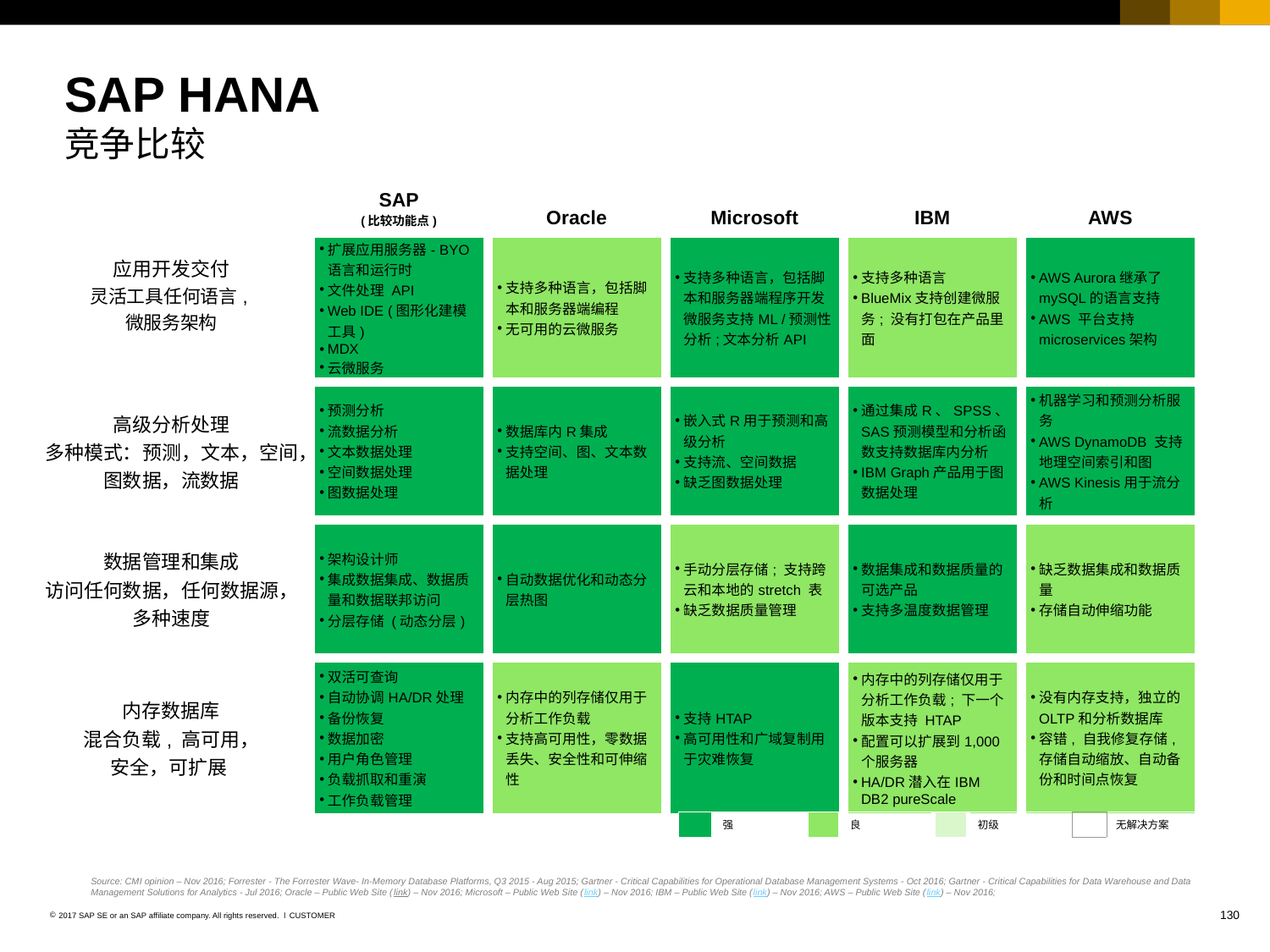

# SAP HANA 竞争比较
|  | SAP (比较功能点) | Oracle | Microsoft | IBM | AWS |
| --- | --- | --- | --- | --- | --- |
| 应用开发交付 灵活工具任何语言, 微服务架构 | 扩展应用服务器- BYO语言和运行时 文件处理 API Web IDE (图形化建模工具) MDX 云微服务 | 支持多种语言，包括脚本和服务器端编程 无可用的云微服务 | 支持多种语言，包括脚本和服务器端程序开发微服务支持ML /预测性分析;文本分析API | 支持多种语言 BlueMix支持创建微服务; 没有打包在产品里面 | AWS Aurora继承了mySQL的语言支持 AWS 平台支持microservices架构 |
| 高级分析处理 多种模式：预测，文本，空间，图数据，流数据 | 预测分析 流数据分析 文本数据处理 空间数据处理 图数据处理 | 数据库内R集成 支持空间、图、文本数据处理 | 嵌入式R用于预测和高级分析 支持流、空间数据 缺乏图数据处理 | 通过集成R、SPSS、SAS预测模型和分析函数支持数据库内分析 IBM Graph产品用于图数据处理 | 机器学习和预测分析服务 AWS DynamoDB 支持地理空间索引和图 AWS Kinesis用于流分析 |
| 数据管理和集成 访问任何数据，任何数据源，多种速度 | 架构设计师 集成数据集成、数据质量和数据联邦访问 分层存储 (动态分层) | 自动数据优化和动态分层热图 | 手动分层存储; 支持跨云和本地的stretch 表 缺乏数据质量管理 | 数据集成和数据质量的可选产品 支持多温度数据管理 | 缺乏数据集成和数据质量 存储自动伸缩功能 |
| 内存数据库 混合负载, 高可用， 安全，可扩展 | 双活可查询 自动协调HA/DR处理 备份恢复 数据加密 用户角色管理 负载抓取和重演 工作负载管理 | 内存中的列存储仅用于分析工作负载 支持高可用性，零数据丢失、安全性和可伸缩性 | 支持HTAP 高可用性和广域复制用于灾难恢复 | 内存中的列存储仅用于分析工作负载; 下一个版本支持 HTAP 配置可以扩展到1,000个服务器 HA/DR潜入在IBM DB2 pureScale | 没有内存支持，独立的OLTP和分析数据库 容错, 自我修复存储, 存储自动缩放、自动备份和时间点恢复 |
|  | 强 |  | 良 |  | 初级 |  | 无解决方案 |
| --- | --- | --- | --- | --- | --- | --- | --- |
Source: CMI opinion – Nov 2016; Forrester - The Forrester Wave- In-Memory Database Platforms, Q3 2015 - Aug 2015; Gartner - Critical Capabilities for Operational Database Management Systems - Oct 2016; Gartner - Critical Capabilities for Data Warehouse and Data Management Solutions for Analytics - Jul 2016; Oracle – Public Web Site (link) – Nov 2016; Microsoft – Public Web Site (link) – Nov 2016; IBM – Public Web Site (link) – Nov 2016; AWS – Public Web Site (link) – Nov 2016;